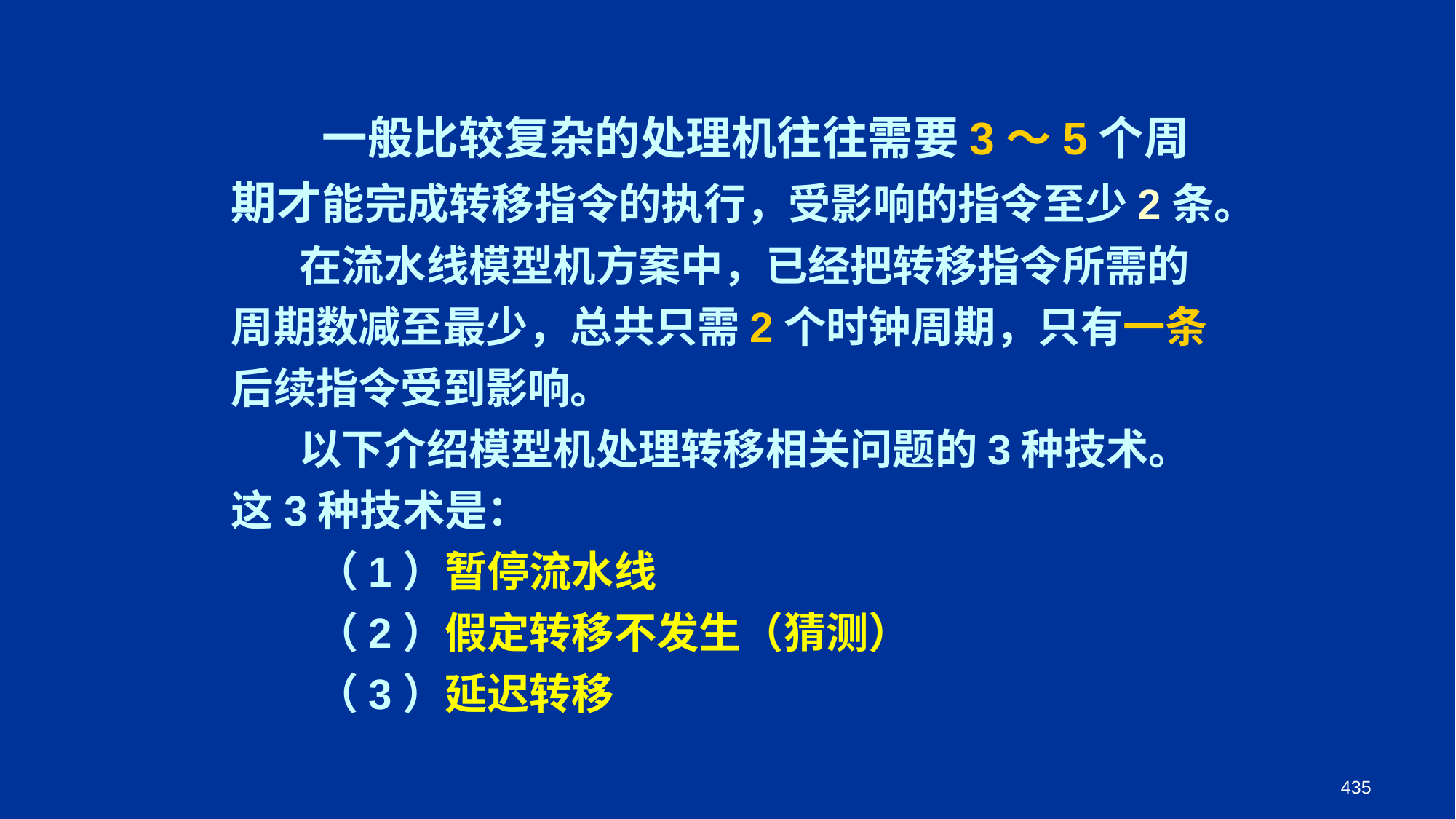

一般比较复杂的处理机往往需要3～5个周期才能完成转移指令的执行，受影响的指令至少2条。
      在流水线模型机方案中，已经把转移指令所需的周期数减至最少，总共只需2个时钟周期，只有一条后续指令受到影响。
      以下介绍模型机处理转移相关问题的3种技术。这3种技术是：
　　（1）暂停流水线
　　（2）假定转移不发生（猜测）
　　（3）延迟转移
435